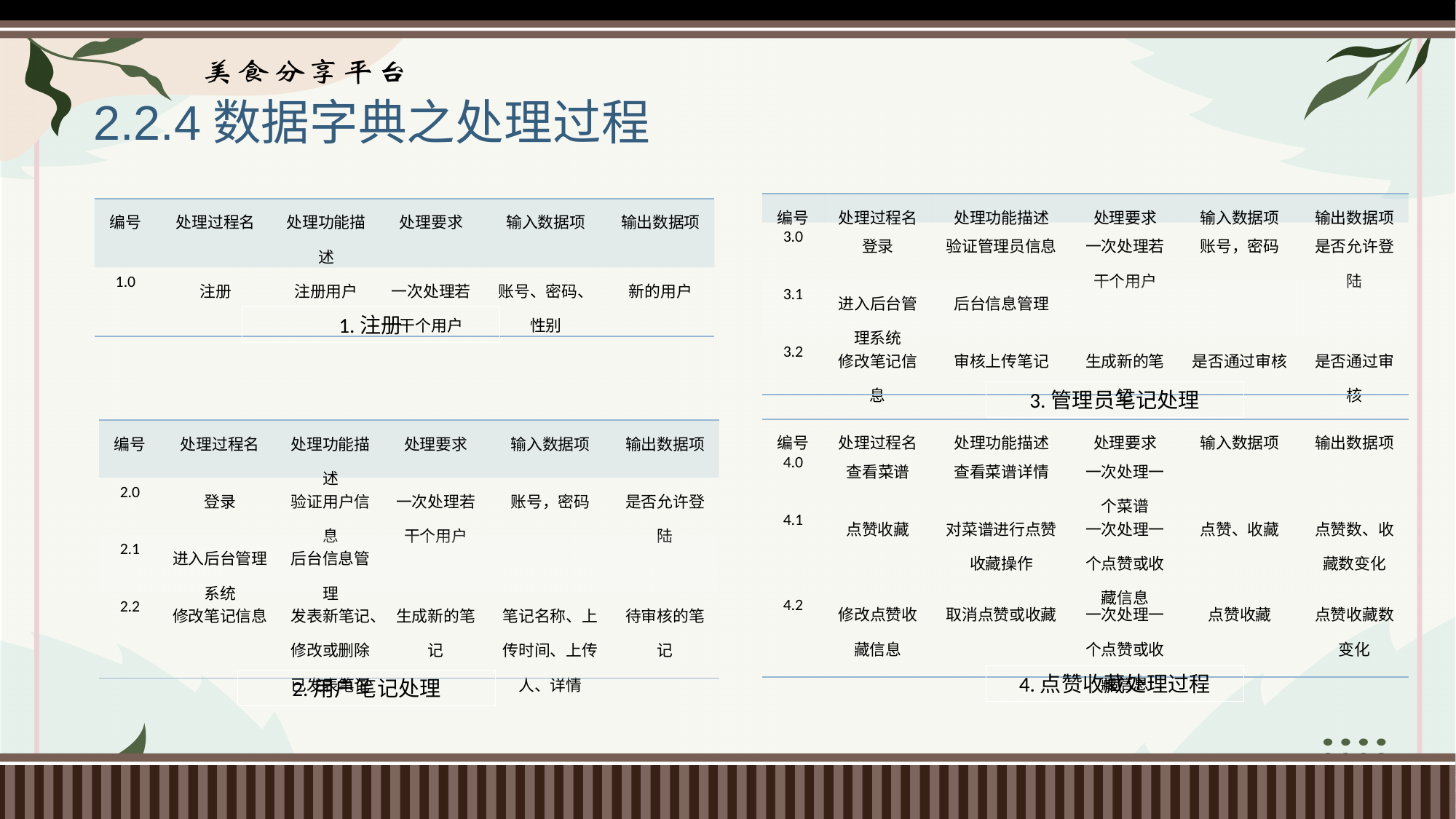

# 2.2.4数据字典之处理过程
| 编号 | 处理过程名 | 处理功能描述 | 处理要求 | 输入数据项 | 输出数据项 |
| --- | --- | --- | --- | --- | --- |
| 3.0 | 登录 | 验证管理员信息 | 一次处理若干个用户 | 账号，密码 | 是否允许登陆 |
| 3.1 | 进入后台管理系统 | 后台信息管理 |  |  |  |
| 3.2 | 修改笔记信息 | 审核上传笔记 | 生成新的笔记 | 是否通过审核 | 是否通过审核 |
| 编号 | 处理过程名 | 处理功能描述 | 处理要求 | 输入数据项 | 输出数据项 |
| --- | --- | --- | --- | --- | --- |
| 1.0 | 注册 | 注册用户 | 一次处理若干个用户 | 账号、密码、性别 | 新的用户 |

1.注册
3.管理员笔记处理
| 编号 | 处理过程名 | 处理功能描述 | 处理要求 | 输入数据项 | 输出数据项 |
| --- | --- | --- | --- | --- | --- |
| 4.0 | 查看菜谱 | 查看菜谱详情 | 一次处理一个菜谱 |  |  |
| 4.1 | 点赞收藏 | 对菜谱进行点赞收藏操作 | 一次处理一个点赞或收藏信息 | 点赞、收藏 | 点赞数、收藏数变化 |
| 4.2 | 修改点赞收藏信息 | 取消点赞或收藏 | 一次处理一个点赞或收藏信息 | 点赞收藏 | 点赞收藏数变化 |
| 编号 | 处理过程名 | 处理功能描述 | 处理要求 | 输入数据项 | 输出数据项 |
| --- | --- | --- | --- | --- | --- |
| 2.0 | 登录 | 验证用户信息 | 一次处理若干个用户 | 账号，密码 | 是否允许登陆 |
| 2.1 | 进入后台管理系统 | 后台信息管理 |  |  |  |
| 2.2 | 修改笔记信息 | 发表新笔记、修改或删除已发表笔记 | 生成新的笔记 | 笔记名称、上传时间、上传人、详情 | 待审核的笔记 |
4.点赞收藏处理过程
2.用户笔记处理